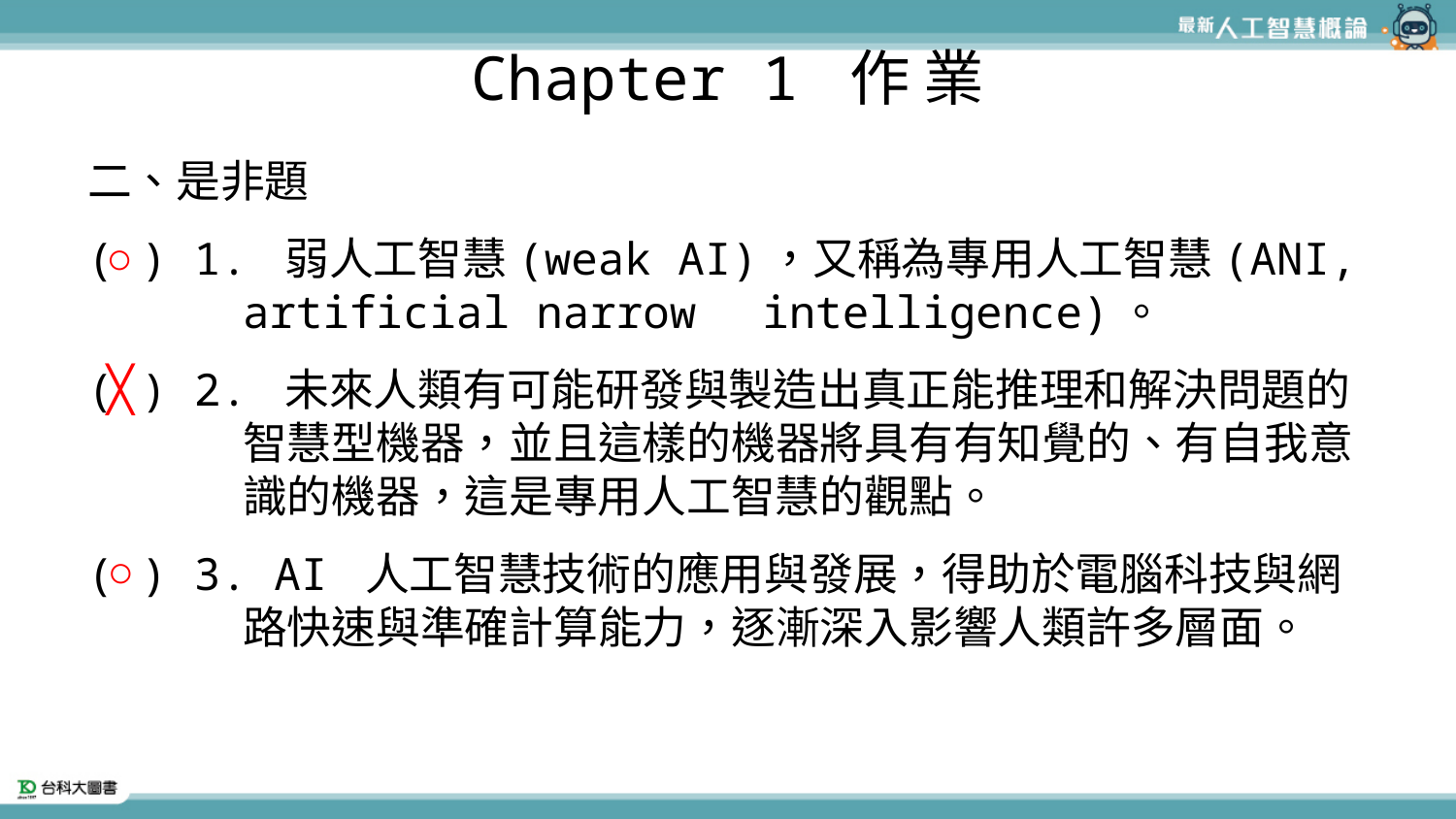

# Chapter 1 作 業
二、是非題
( ) 1. 弱人工智慧(weak AI)，又稱為專用人工智慧(ANI, artificial narrow　intelligence)。
( ) 2. 未來人類有可能研發與製造出真正能推理和解決問題的智慧型機器，並且這樣的機器將具有有知覺的、有自我意識的機器，這是專用人工智慧的觀點。
( ) 3. AI 人工智慧技術的應用與發展，得助於電腦科技與網路快速與準確計算能力，逐漸深入影響人類許多層面。
○
╳
○